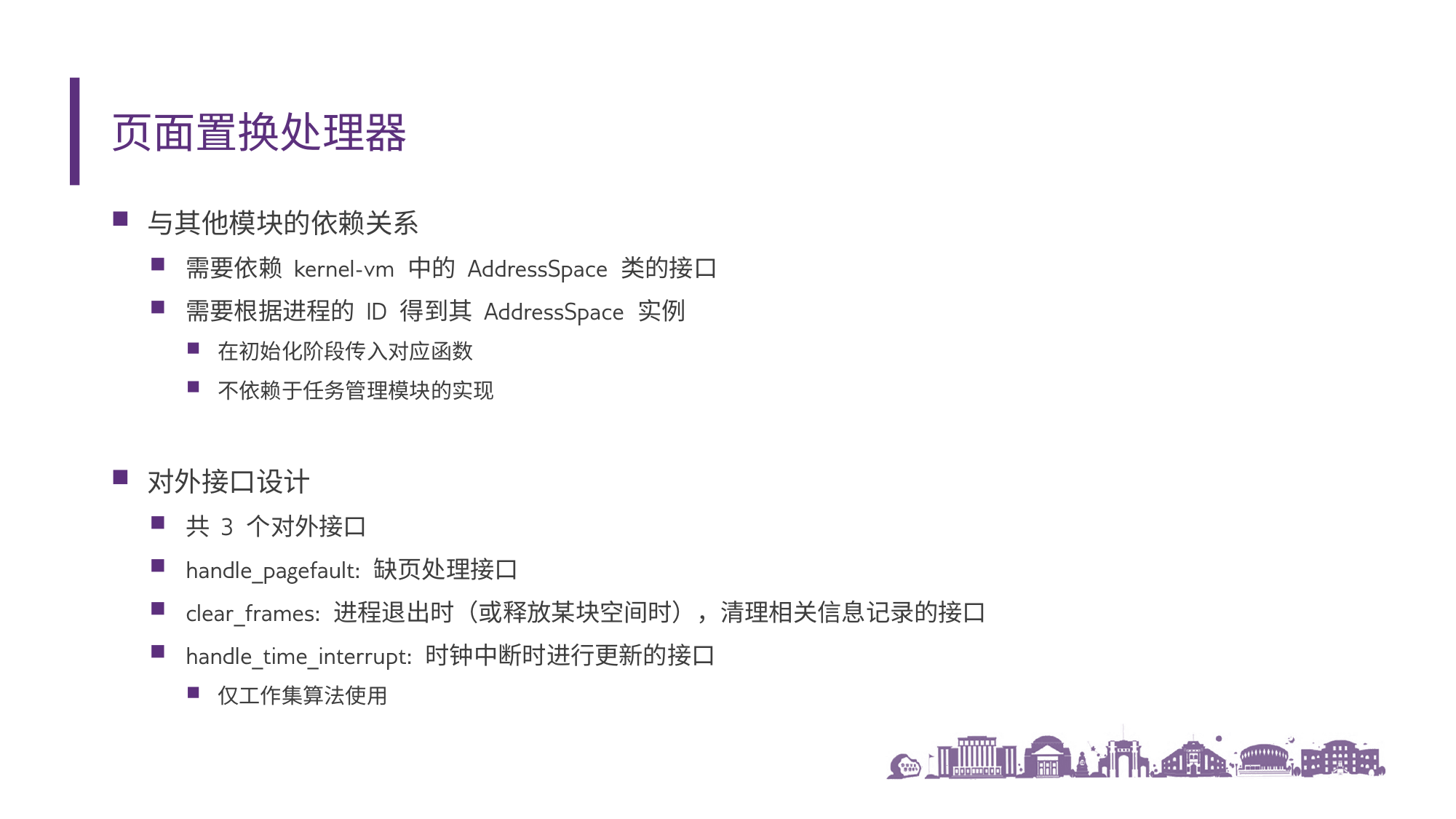

# 页面置换处理器
与其他模块的依赖关系
需要依赖 kernel-vm 中的 AddressSpace 类的接口
需要根据进程的 ID 得到其 AddressSpace 实例
在初始化阶段传入对应函数
不依赖于任务管理模块的实现

对外接口设计
共 3 个对外接口
handle_pagefault: 缺页处理接口
clear_frames: 进程退出时（或释放某块空间时），清理相关信息记录的接口
handle_time_interrupt: 时钟中断时进行更新的接口
仅工作集算法使用